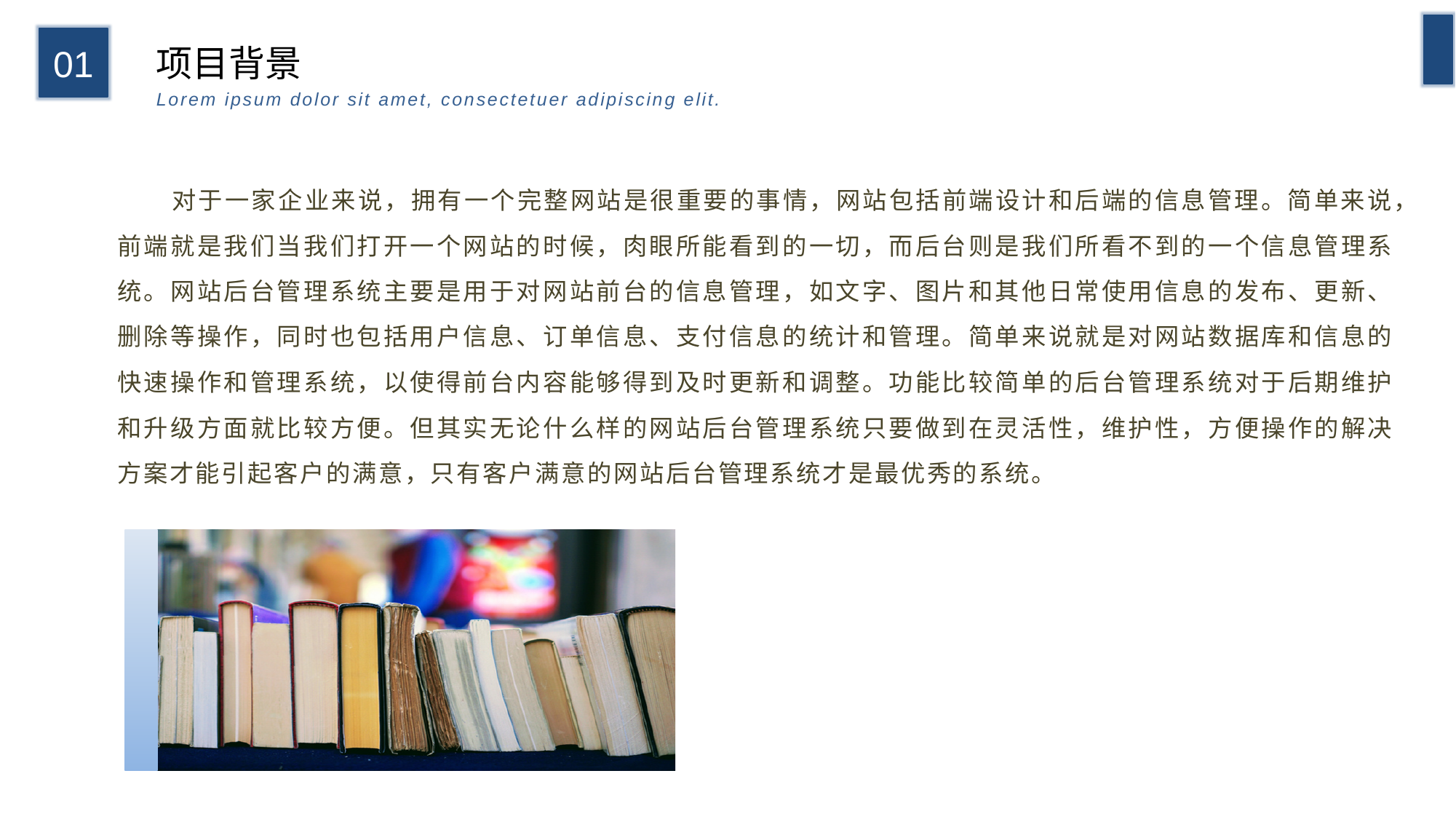

01
项目背景
Lorem ipsum dolor sit amet, consectetuer adipiscing elit.
对于一家企业来说，拥有一个完整网站是很重要的事情，网站包括前端设计和后端的信息管理。简单来说，前端就是我们当我们打开一个网站的时候，肉眼所能看到的一切，而后台则是我们所看不到的一个信息管理系统。网站后台管理系统主要是用于对网站前台的信息管理，如文字、图片和其他日常使用信息的发布、更新、删除等操作，同时也包括用户信息、订单信息、支付信息的统计和管理。简单来说就是对网站数据库和信息的快速操作和管理系统，以使得前台内容能够得到及时更新和调整。功能比较简单的后台管理系统对于后期维护和升级方面就比较方便。但其实无论什么样的网站后台管理系统只要做到在灵活性，维护性，方便操作的解决方案才能引起客户的满意，只有客户满意的网站后台管理系统才是最优秀的系统。